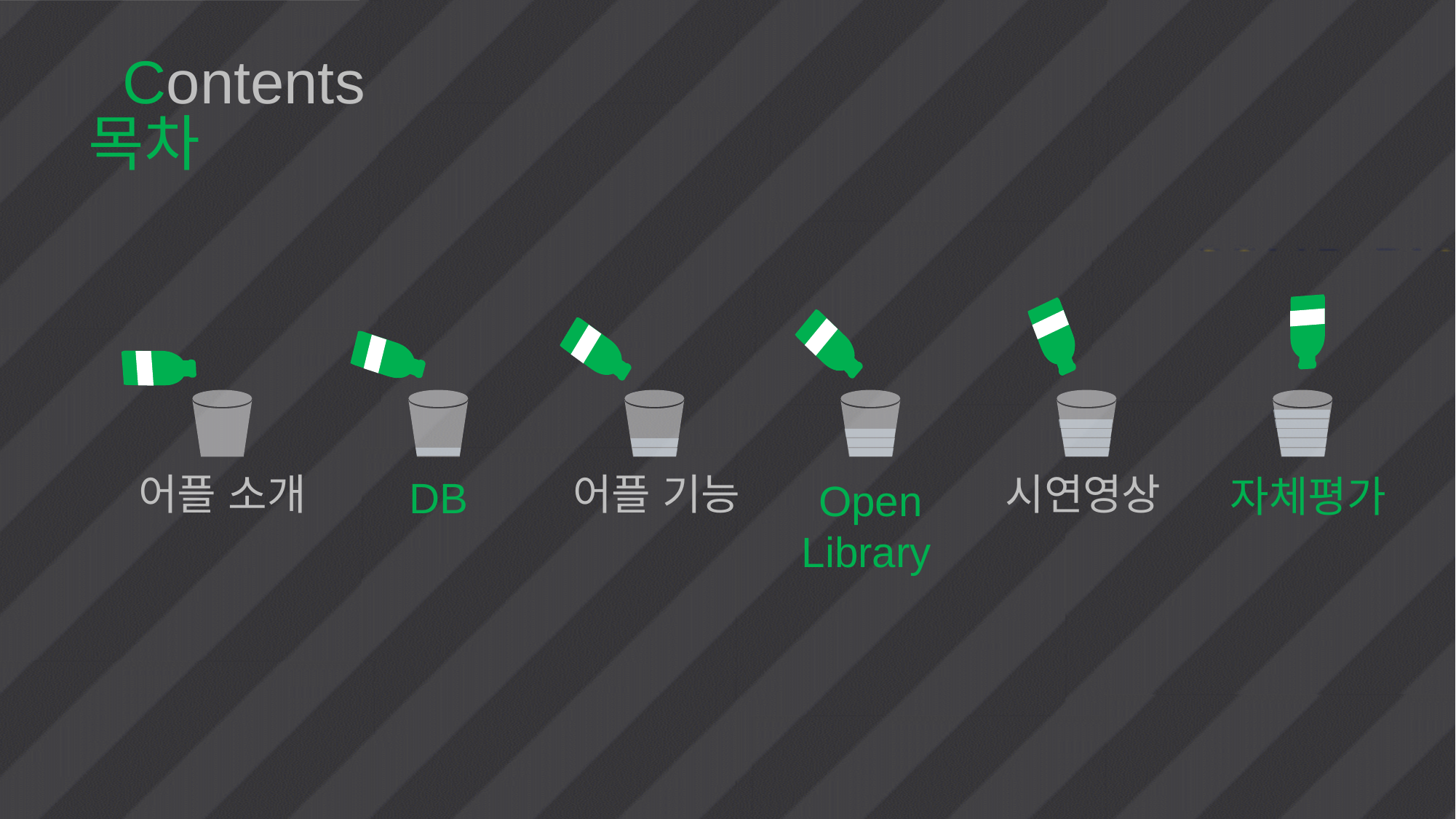

Contents
목차

어플 소개
어플 기능
시연영상
자체평가
DB
Open
Library